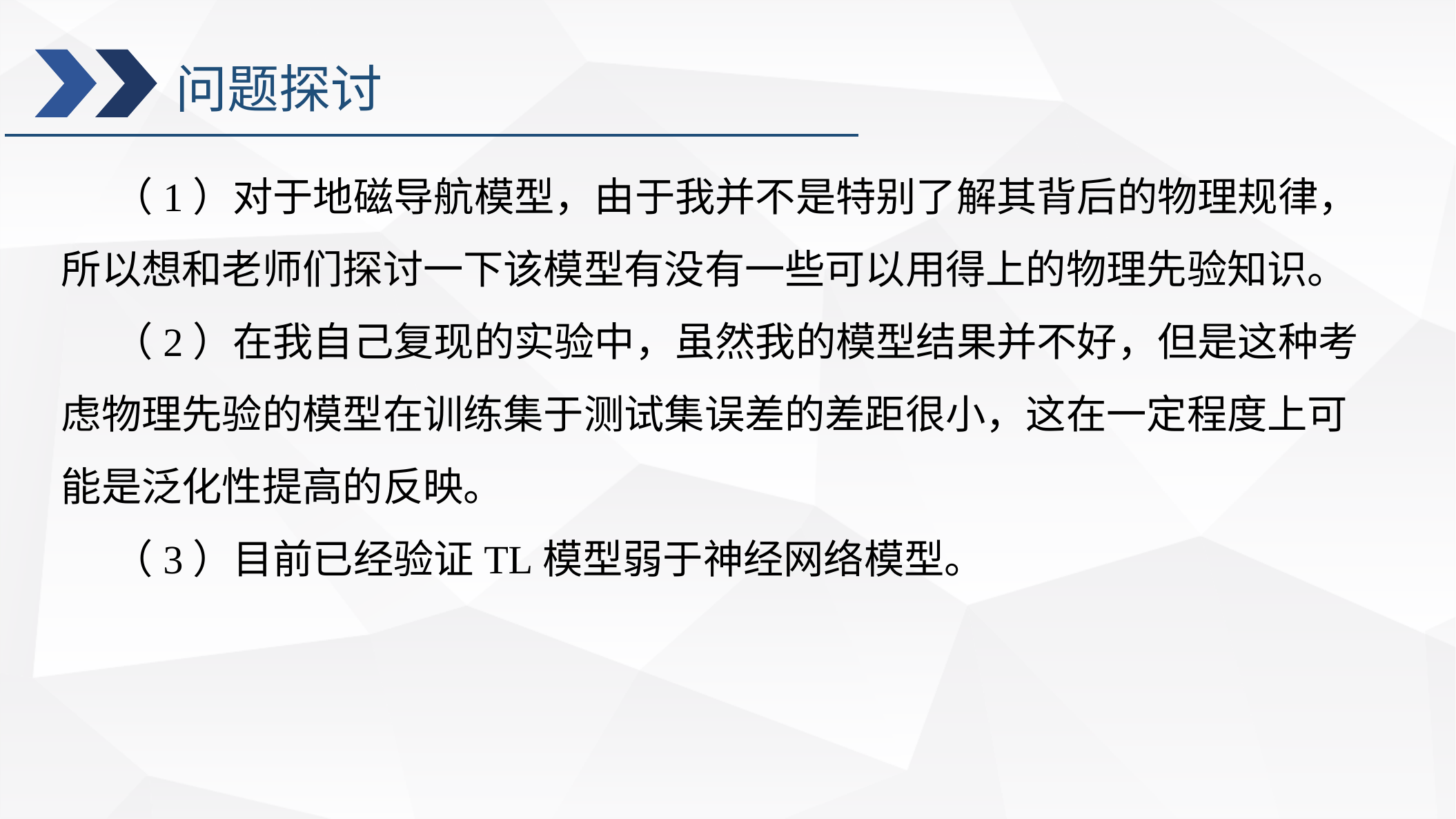

问题探讨

（1）对于地磁导航模型，由于我并不是特别了解其背后的物理规律，所以想和老师们探讨一下该模型有没有一些可以用得上的物理先验知识。
（2）在我自己复现的实验中，虽然我的模型结果并不好，但是这种考虑物理先验的模型在训练集于测试集误差的差距很小，这在一定程度上可能是泛化性提高的反映。
（3）目前已经验证TL模型弱于神经网络模型。